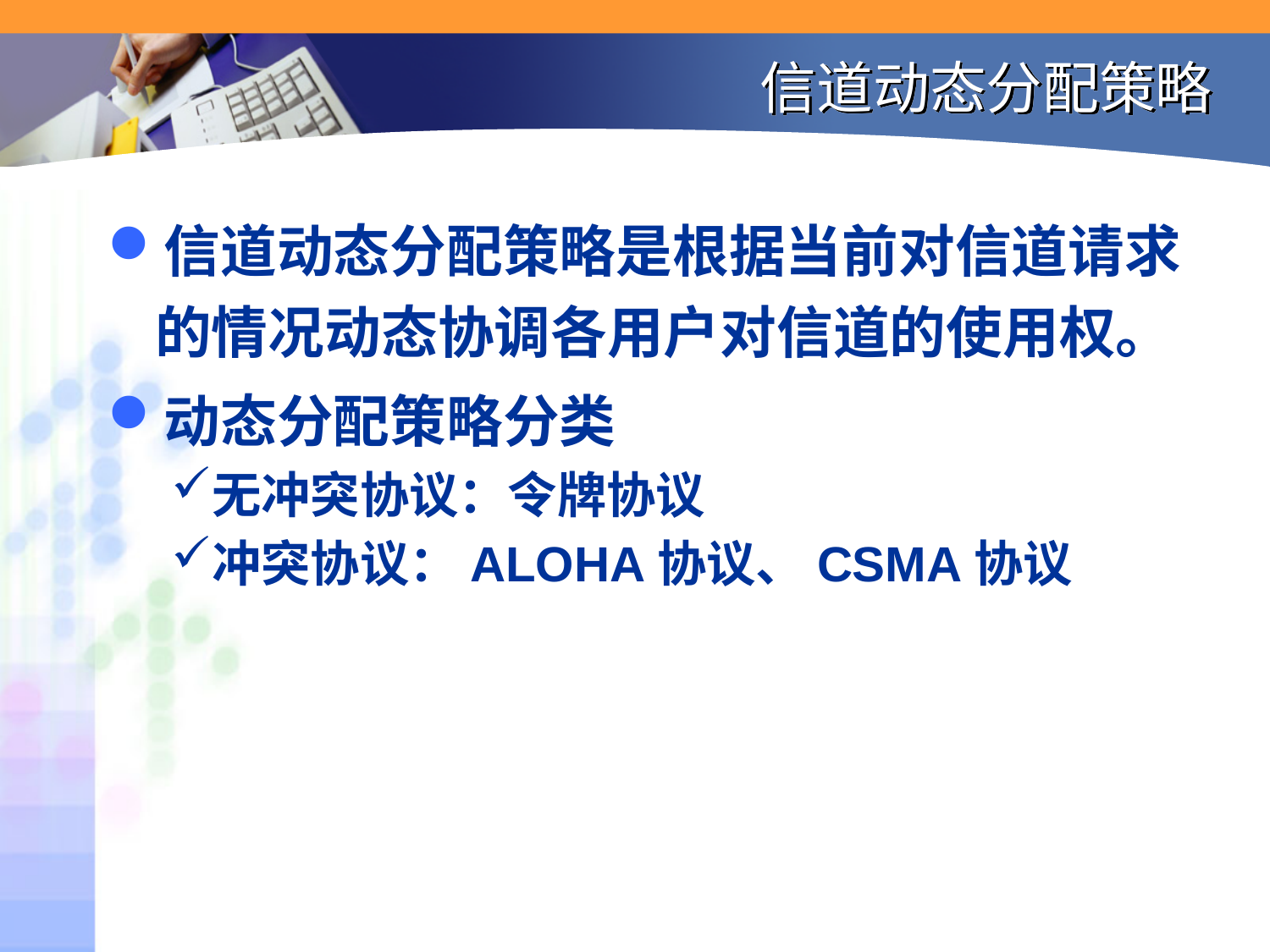

# 信道动态分配策略
信道动态分配策略是根据当前对信道请求的情况动态协调各用户对信道的使用权。
动态分配策略分类
无冲突协议：令牌协议
冲突协议：ALOHA协议、CSMA协议